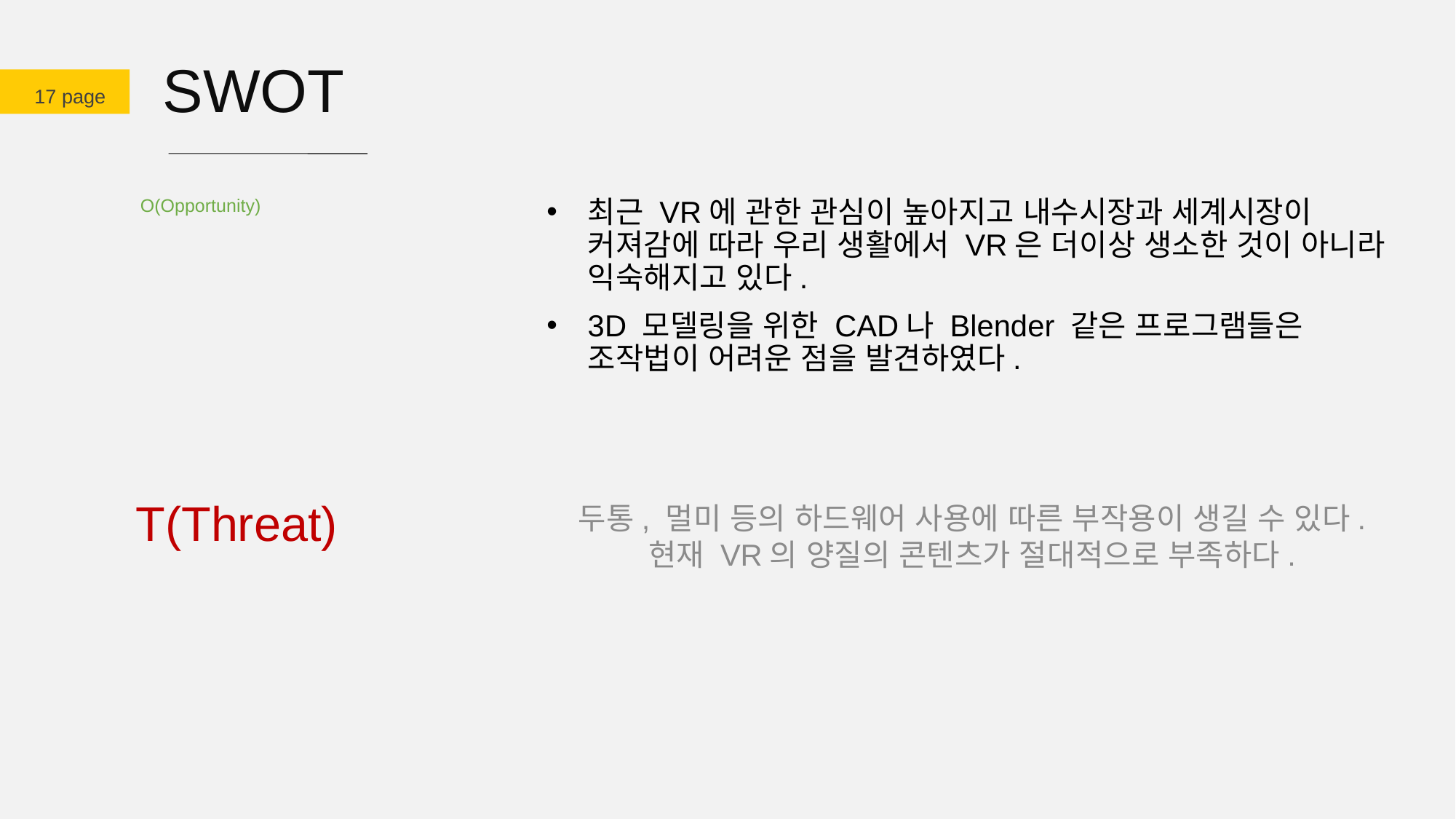

SWOT
17 page

O(Opportunity)
# 최근 VR에 관한 관심이 높아지고 내수시장과 세계시장이 커져감에 따라 우리 생활에서 VR은 더이상 생소한 것이 아니라 익숙해지고 있다.
3D 모델링을 위한 CAD나 Blender 같은 프로그램들은 조작법이 어려운 점을 발견하였다.
T(Threat)
두통, 멀미 등의 하드웨어 사용에 따른 부작용이 생길 수 있다.
현재 VR의 양질의 콘텐츠가 절대적으로 부족하다.